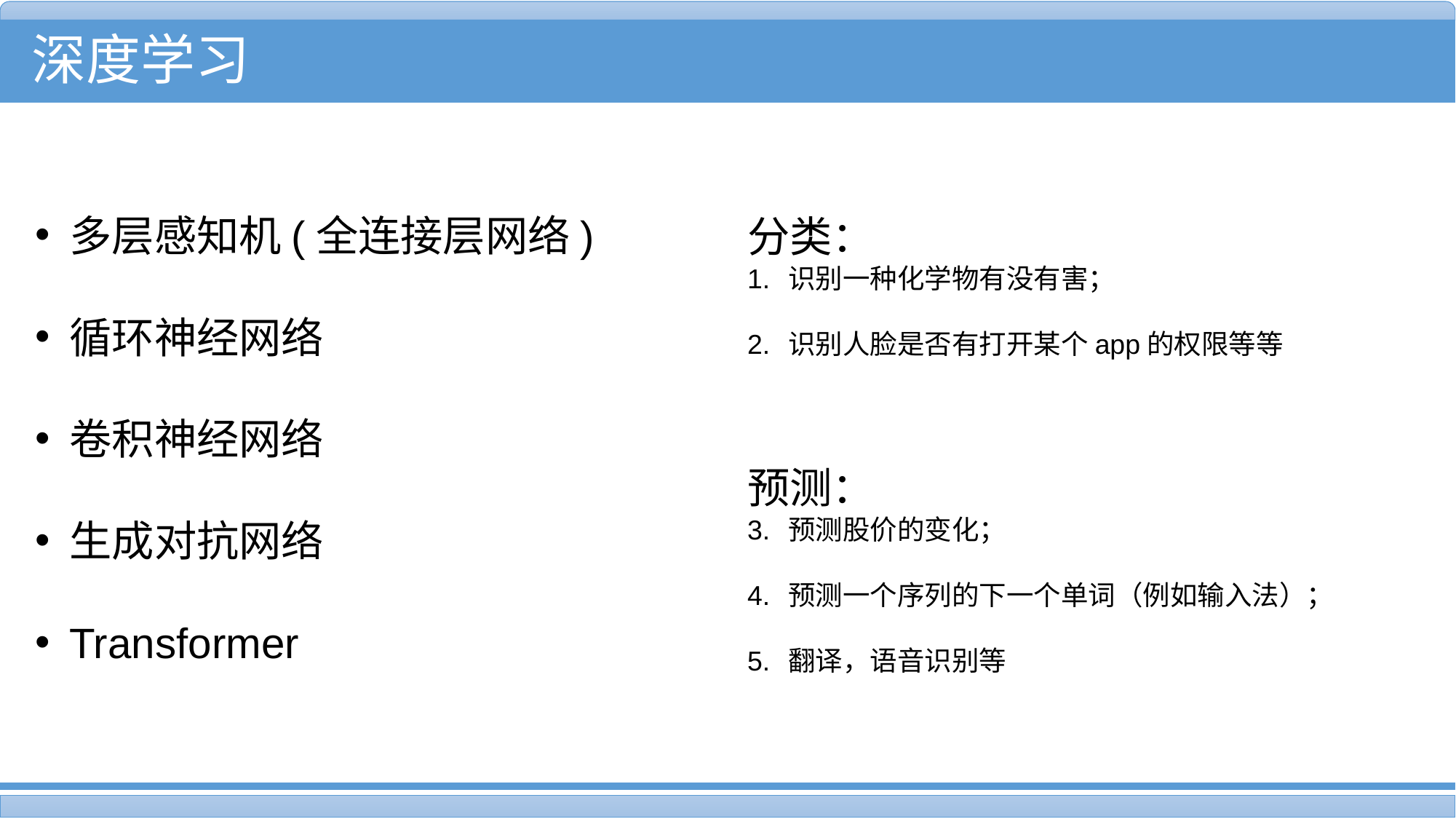

深度学习
多层感知机(全连接层网络)

循环神经网络

卷积神经网络

生成对抗网络

Transformer
分类：
识别一种化学物有没有害；

识别人脸是否有打开某个app的权限等等

预测：
预测股价的变化；

预测一个序列的下一个单词（例如输入法）；

翻译，语音识别等